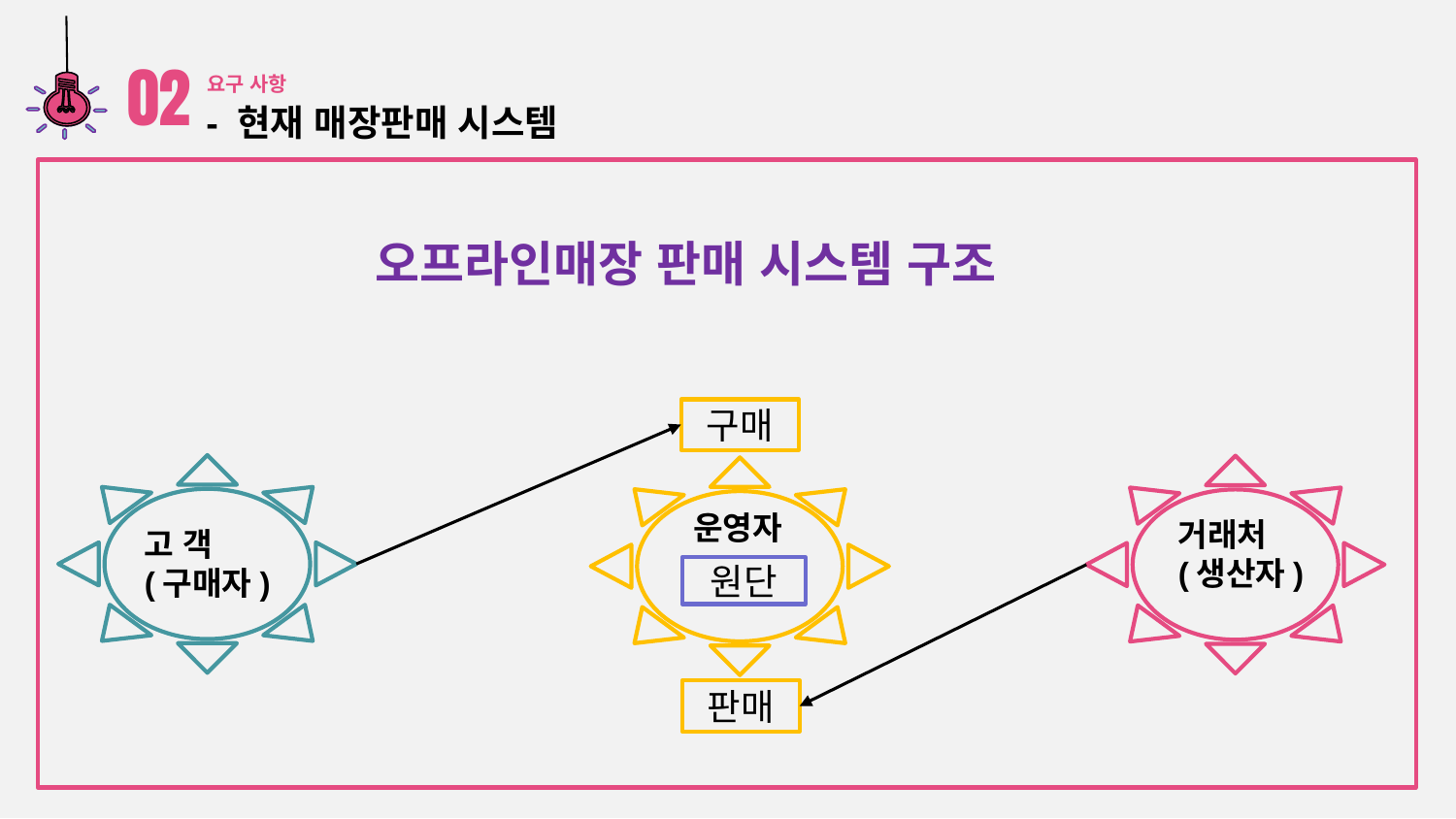

02
요구 사항
 - 현재 매장판매 시스템

 오프라인매장 판매 시스템 구조
구매

운영자
거래처
(생산자)
고 객
(구매자)
원단
판매